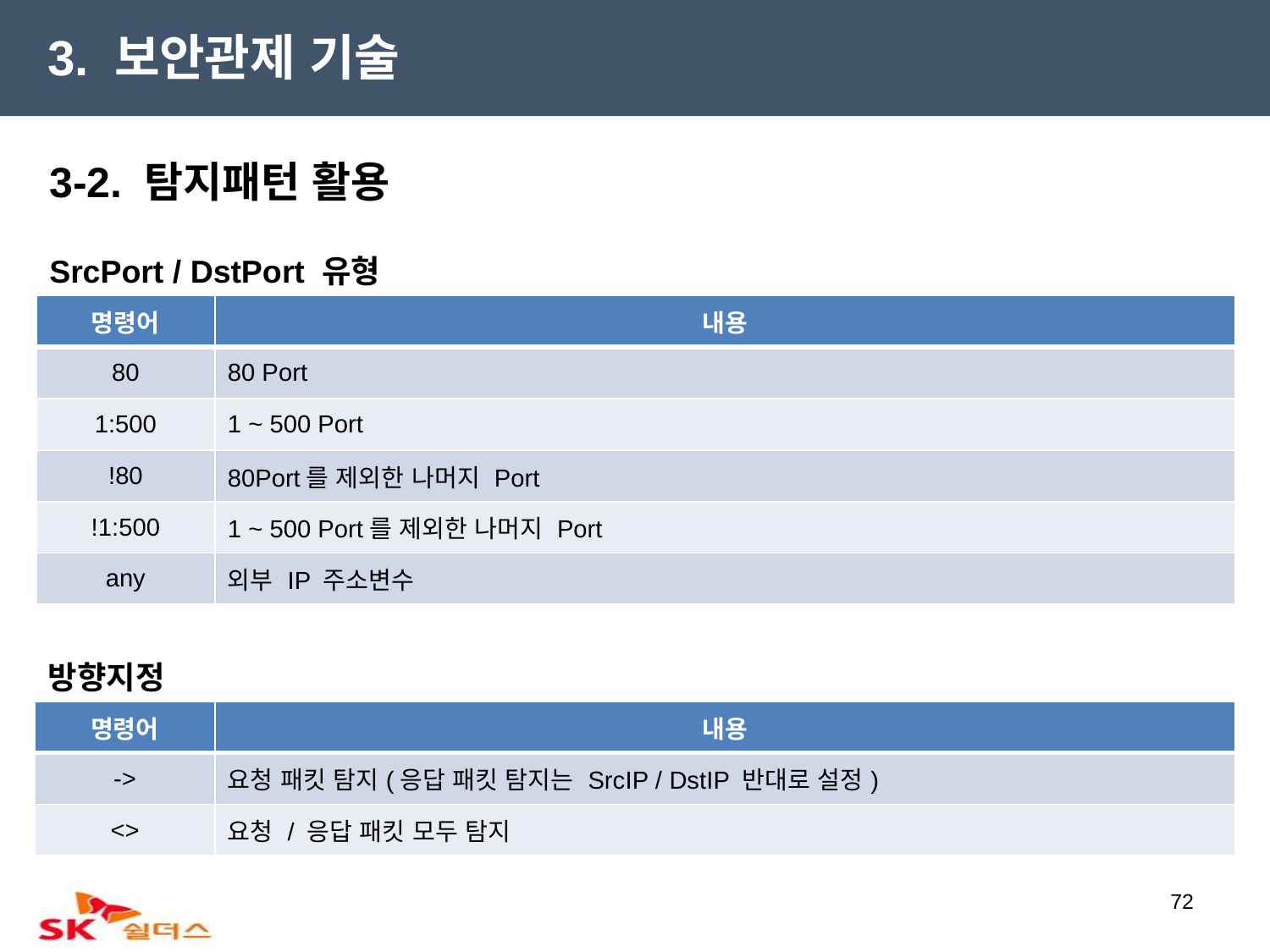

3. 보안관제 기술
3-2. 탐지패턴 활용
SrcPort / DstPort 유형
| 명령어 | 내용 |
| --- | --- |
| 80 | 80 Port |
| 1:500 | 1 ~ 500 Port |
| !80 | 80Port를 제외한 나머지 Port |
| !1:500 | 1 ~ 500 Port를 제외한 나머지 Port |
| any | 외부 IP 주소변수 |
방향지정
| 명령어 | 내용 |
| --- | --- |
| -> | 요청 패킷 탐지(응답 패킷 탐지는 SrcIP / DstIP 반대로 설정) |
| <> | 요청 / 응답 패킷 모두 탐지 |
72